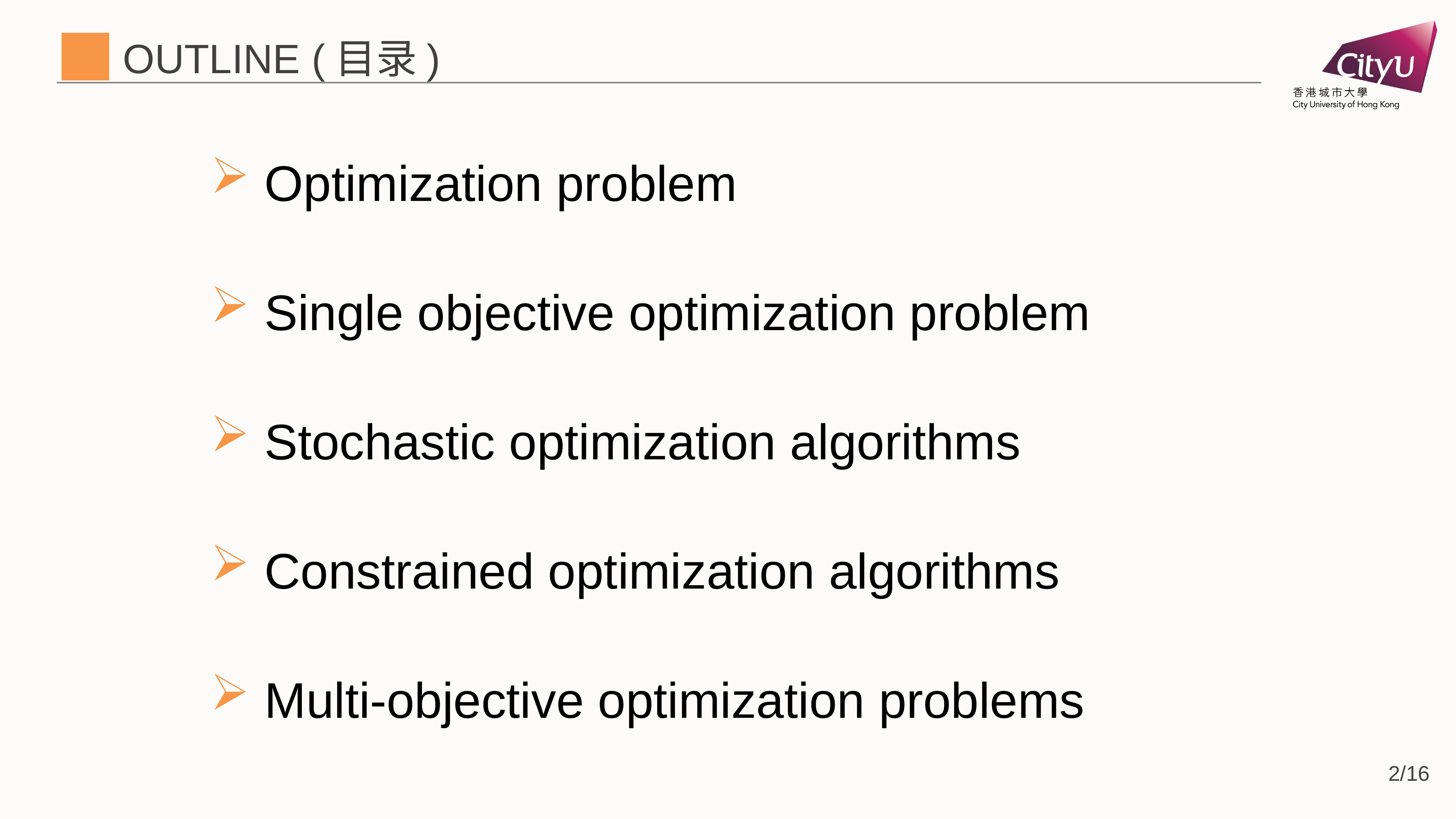

Outline (目录)
 Optimization problem
 Single objective optimization problem
 Stochastic optimization algorithms
 Constrained optimization algorithms
 Multi-objective optimization problems
2/16